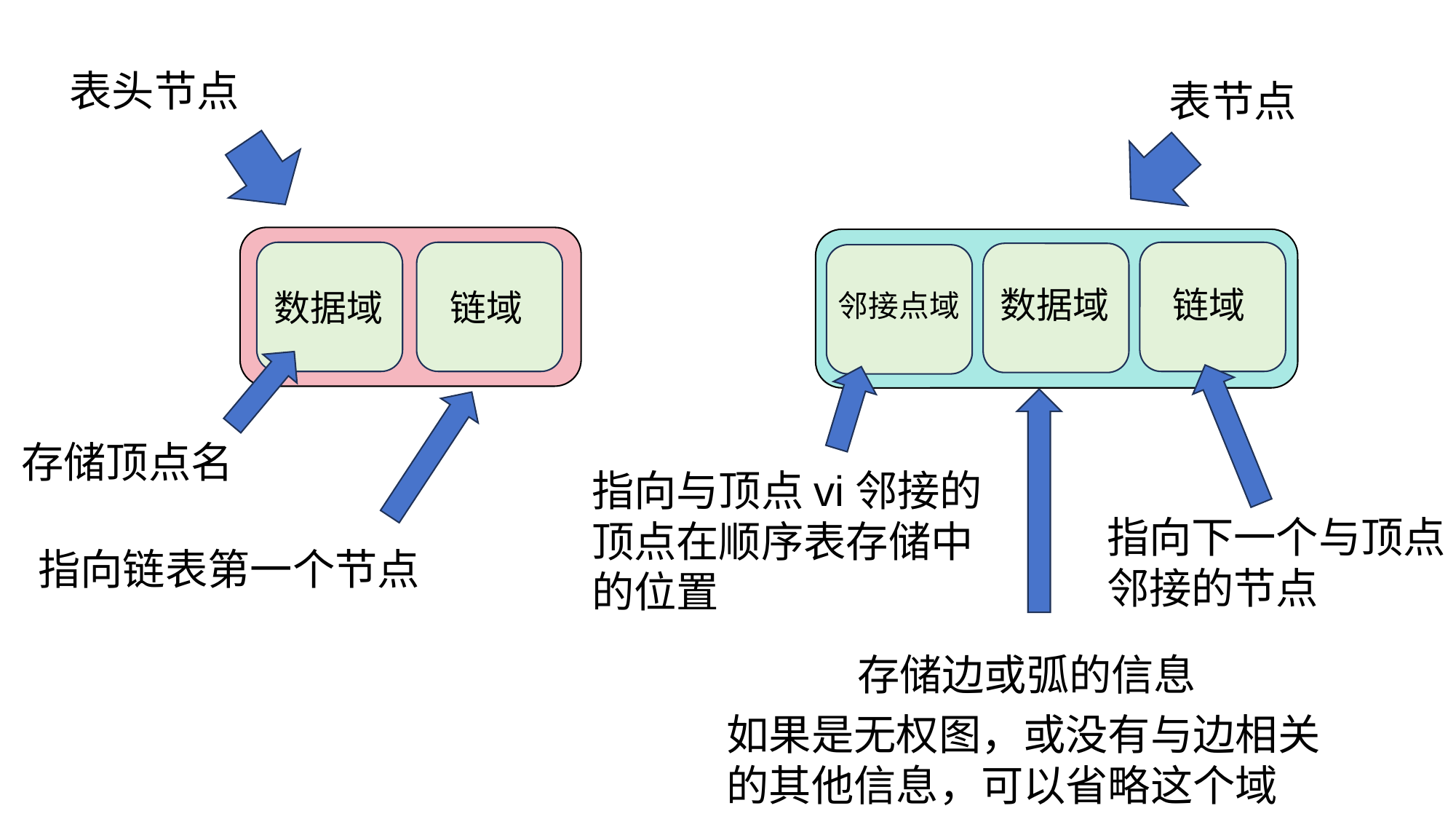

邻接表
邻接表的基本思想也较为简单，刚才邻接矩阵是拿数组存储，邻接表是通过链表存储。
基本思想：对图的每个顶点建立一个单链表。存储该顶点所有邻接顶点及其相关信息。
每一个单链表都设有一个表头节点。第i个链表就表示依附于顶点Vi的边
表头节点
表节点

数据域
链域
链域
数据域
邻接点域

存储顶点名
指向与顶点vi邻接的顶点在顺序表存储中的位置
指向下一个与顶点邻接的节点
指向链表第一个节点
存储边或弧的信息
如果是无权图，或没有与边相关的其他信息，可以省略这个域